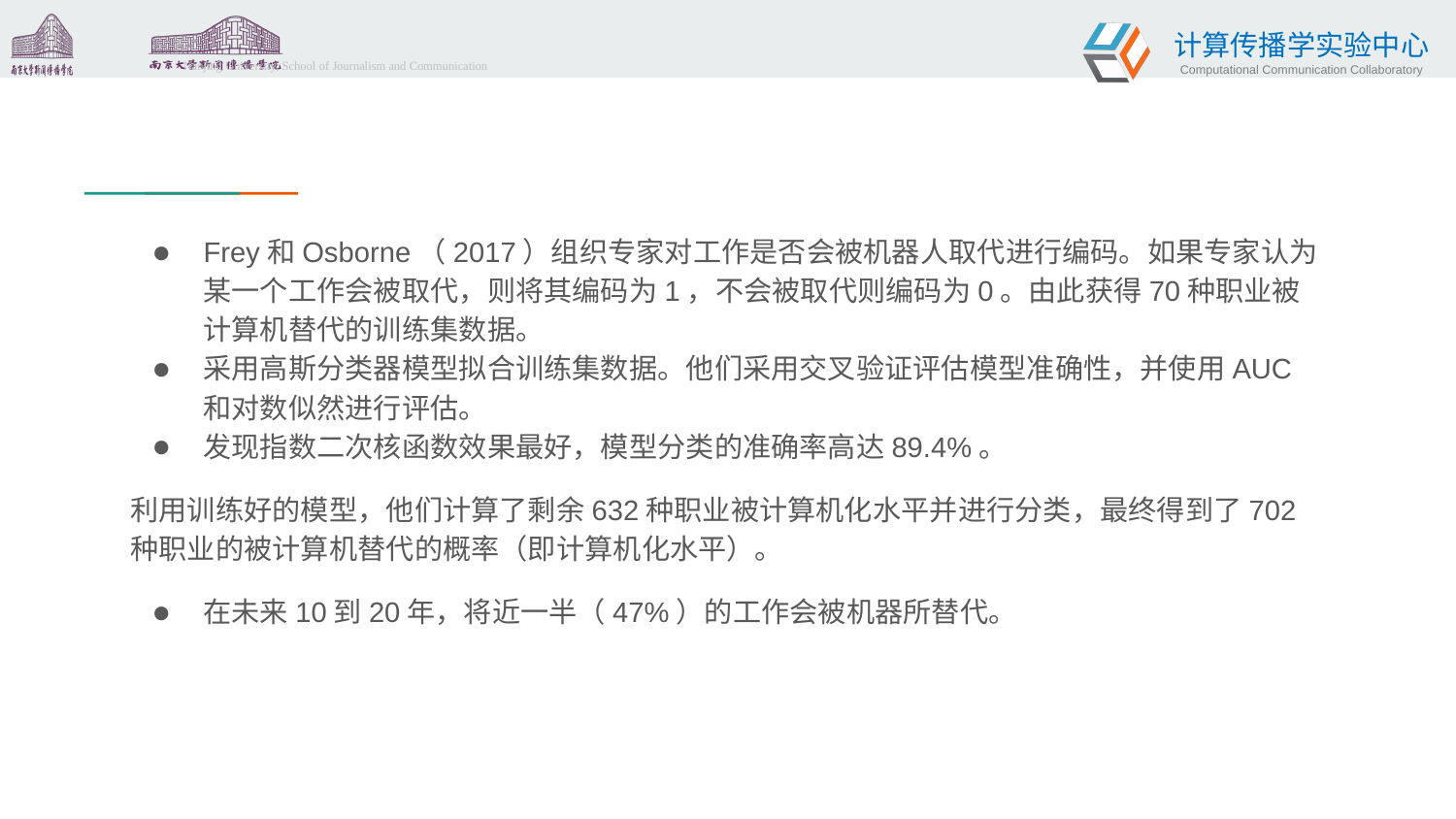

Frey和Osborne（2017）组织专家对工作是否会被机器人取代进行编码。如果专家认为某一个工作会被取代，则将其编码为1，不会被取代则编码为0。由此获得70种职业被计算机替代的训练集数据。
采用高斯分类器模型拟合训练集数据。他们采用交叉验证评估模型准确性，并使用AUC和对数似然进行评估。
发现指数二次核函数效果最好，模型分类的准确率高达89.4%。
利用训练好的模型，他们计算了剩余632种职业被计算机化水平并进行分类，最终得到了702种职业的被计算机替代的概率（即计算机化水平）。
在未来10到20年，将近一半（47%）的工作会被机器所替代。